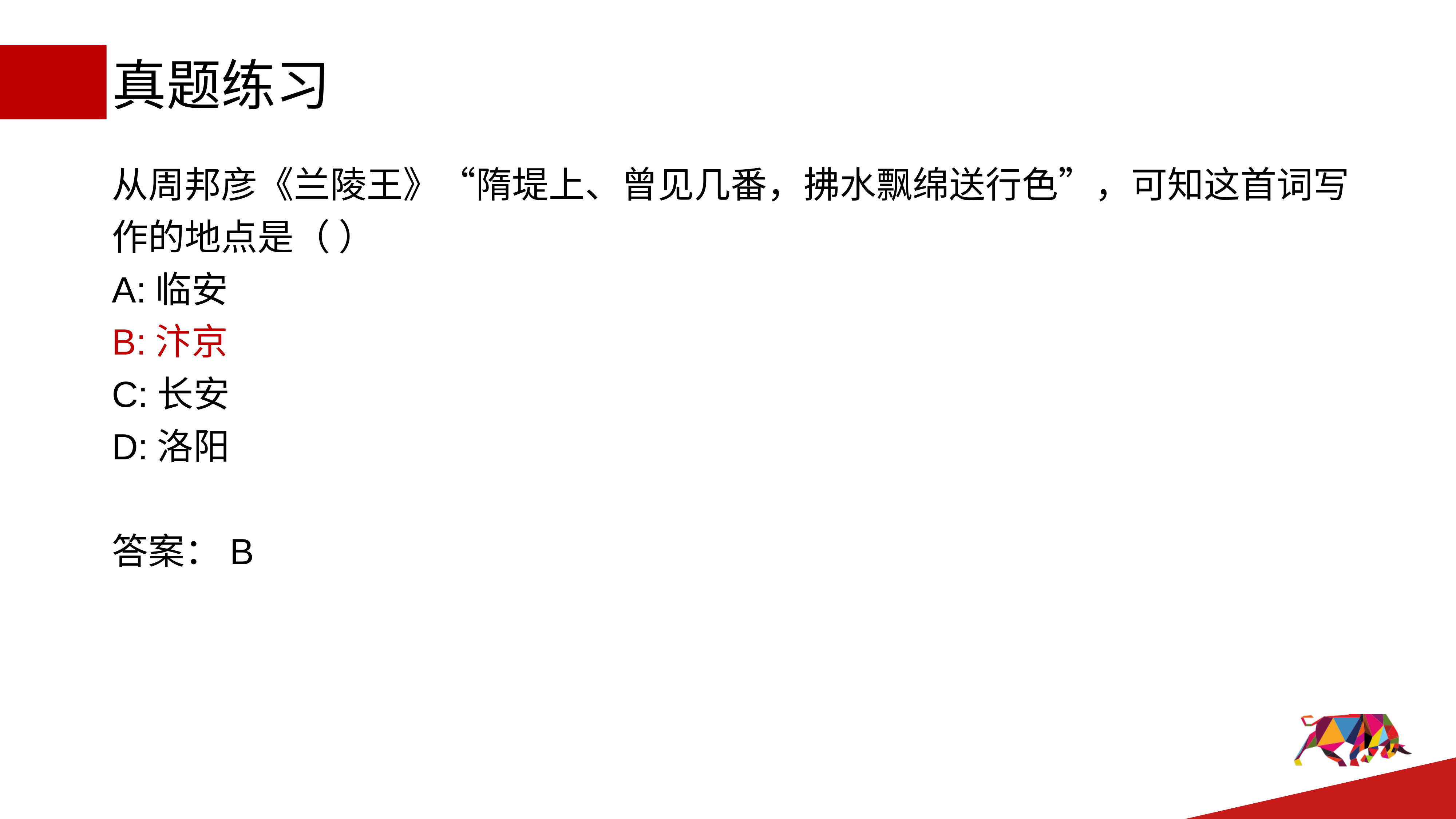

# 真题练习
从周邦彦《兰陵王》“隋堤上、曾见几番，拂水飘绵送行色”，可知这首词写作的地点是（ ）
A:临安
B:汴京
C:长安
D:洛阳

答案：B